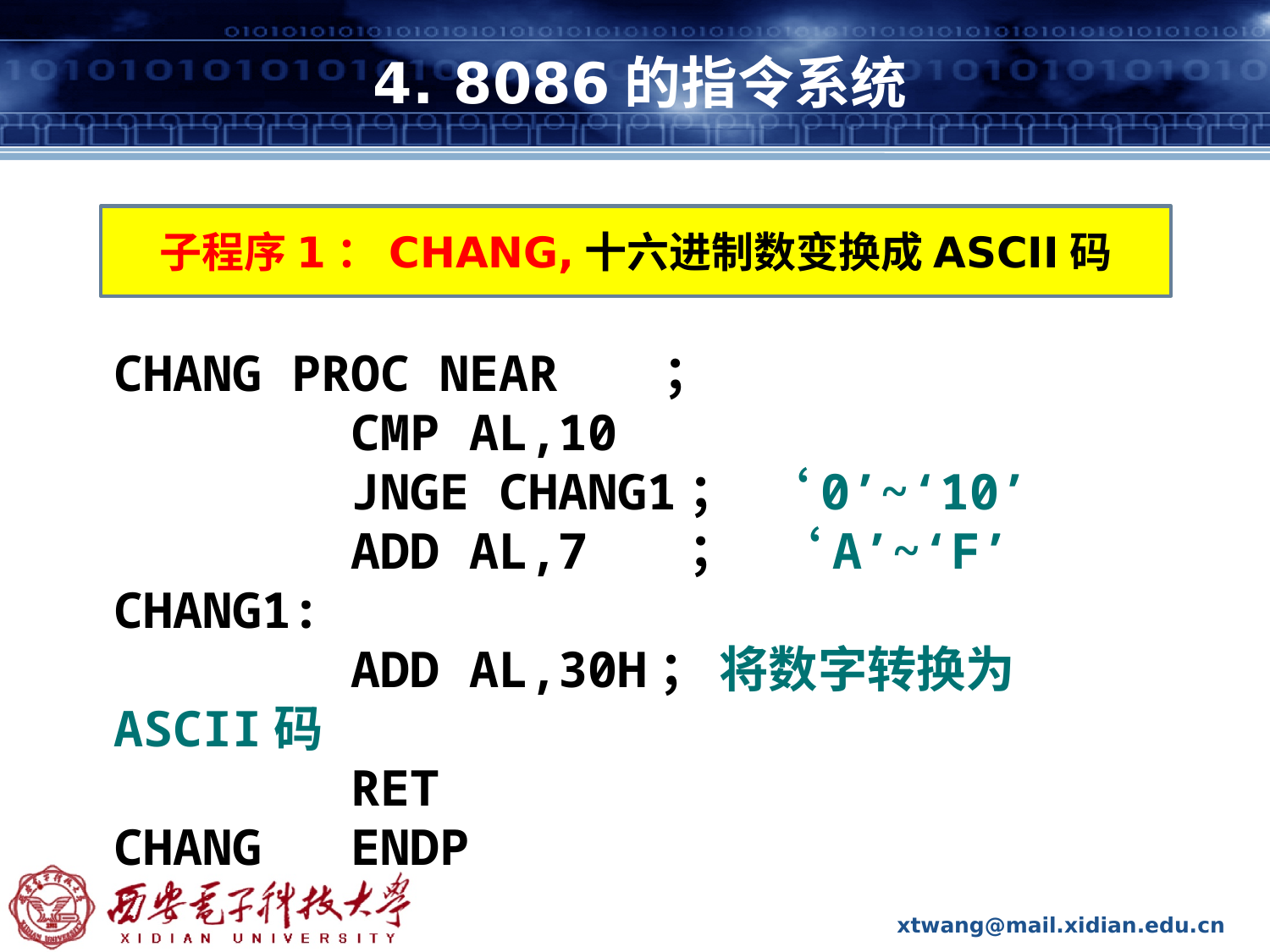

# 4. 8086的指令系统
子程序1：CHANG,十六进制数变换成ASCII码
CHANG PROC NEAR	 ；
        CMP AL,10
        JNGE CHANG1；  ‘0’~‘10’
        ADD AL,7   ；   ‘A’~‘F’
CHANG1:
        ADD AL,30H； 将数字转换为ASCII码
        RET
CHANG   ENDP